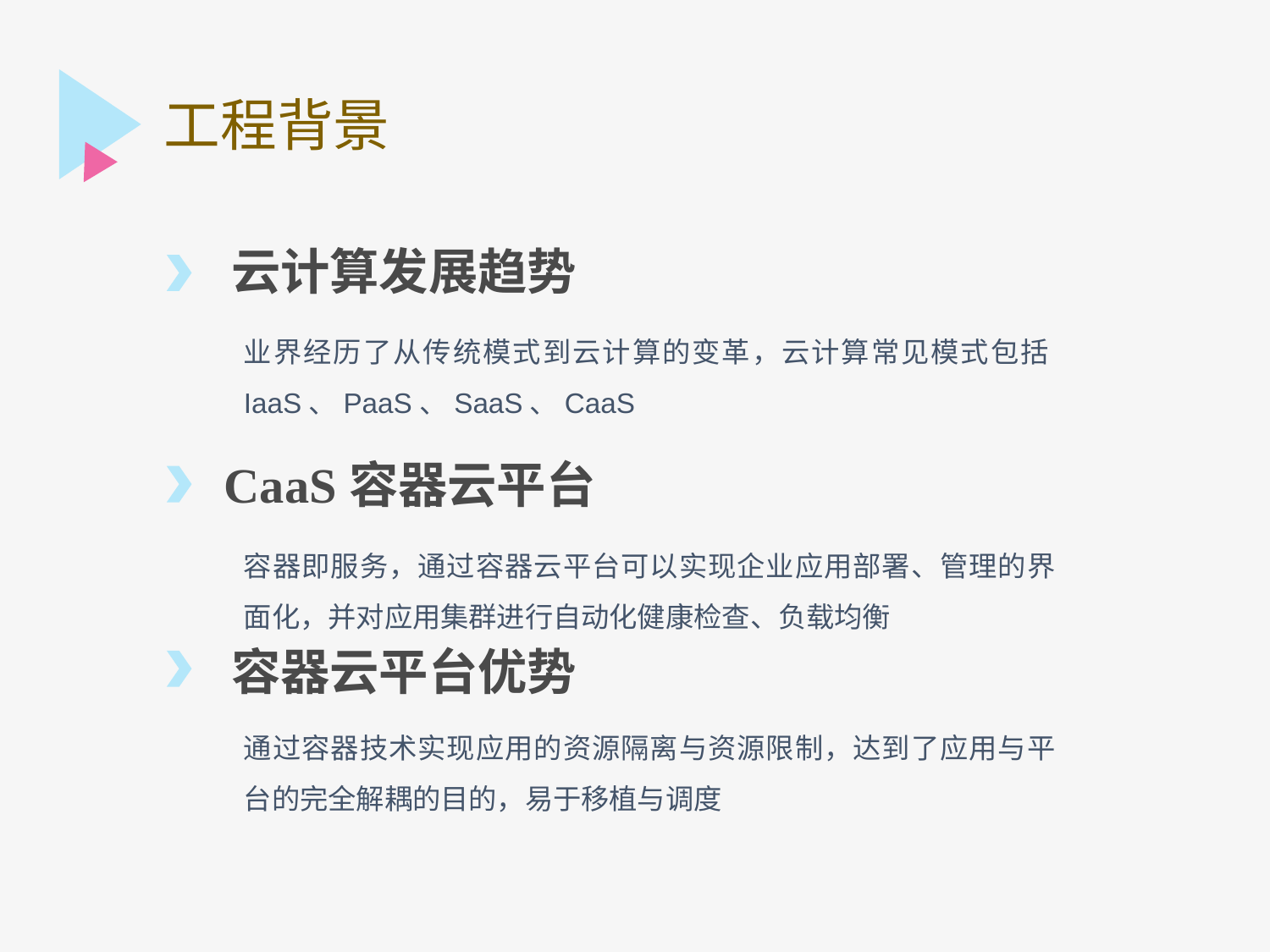

工程背景
云计算发展趋势

业界经历了从传统模式到云计算的变革，云计算常见模式包括IaaS、PaaS、SaaS、CaaS
 CaaS容器云平台

容器即服务，通过容器云平台可以实现企业应用部署、管理的界面化，并对应用集群进行自动化健康检查、负载均衡
容器云平台优势

通过容器技术实现应用的资源隔离与资源限制，达到了应用与平台的完全解耦的目的，易于移植与调度